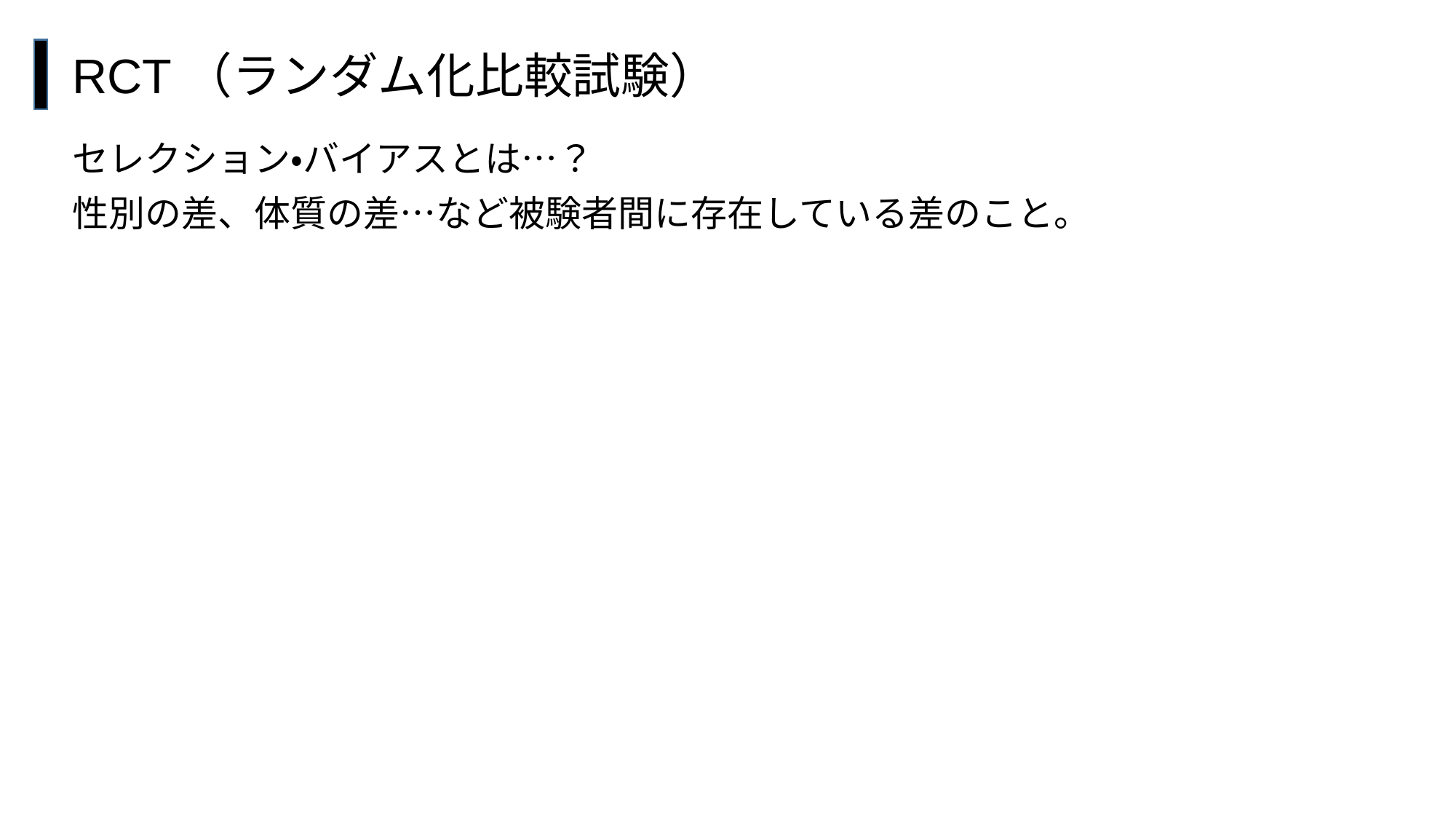

RCT（ランダム化比較試験）
セレクション・バイアスとは…？
性別の差、体質の差…など被験者間に存在している差のこと。

#